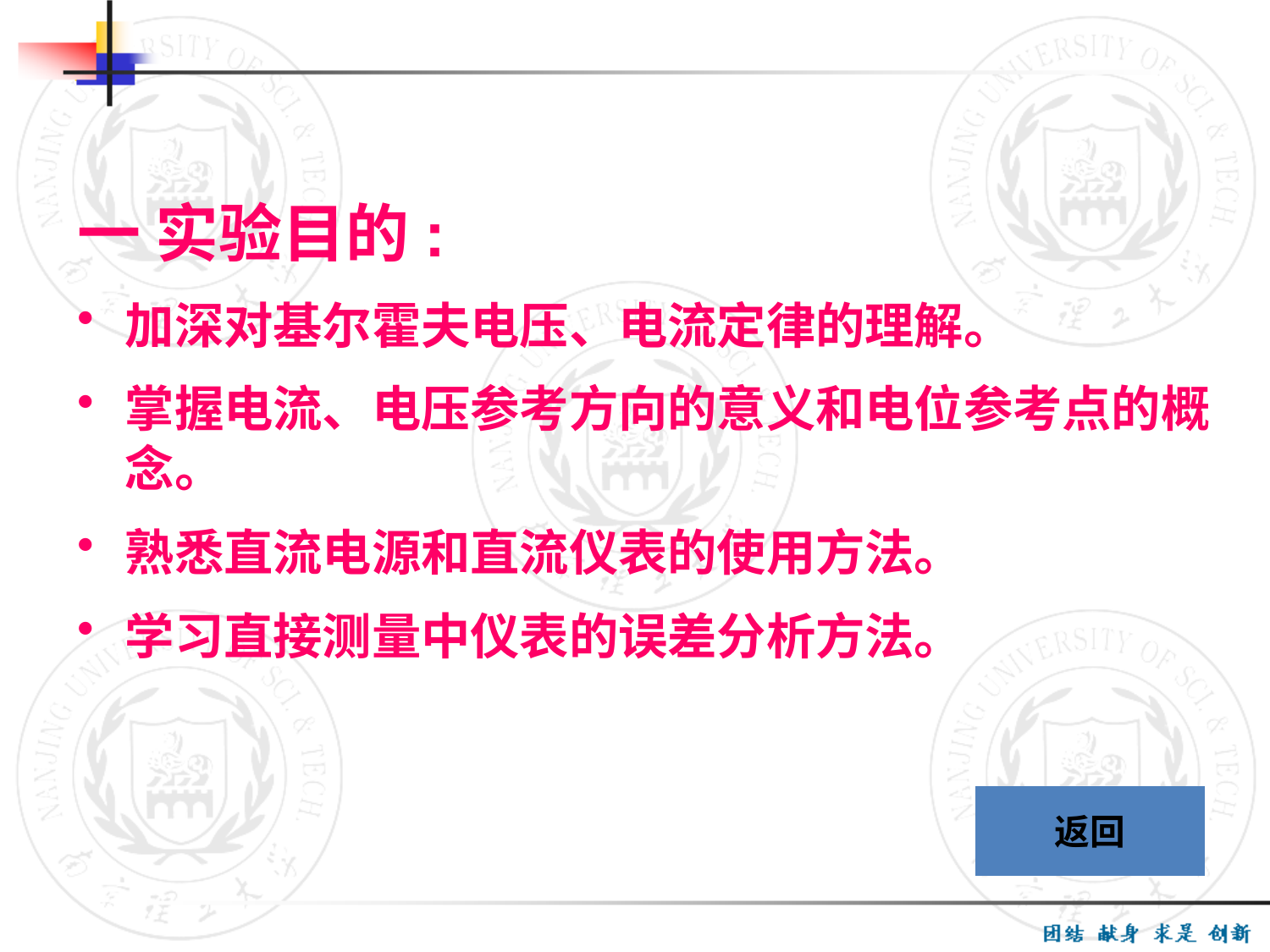

一 实验目的:
加深对基尔霍夫电压、电流定律的理解。
掌握电流、电压参考方向的意义和电位参考点的概念。
熟悉直流电源和直流仪表的使用方法。
学习直接测量中仪表的误差分析方法。

返回